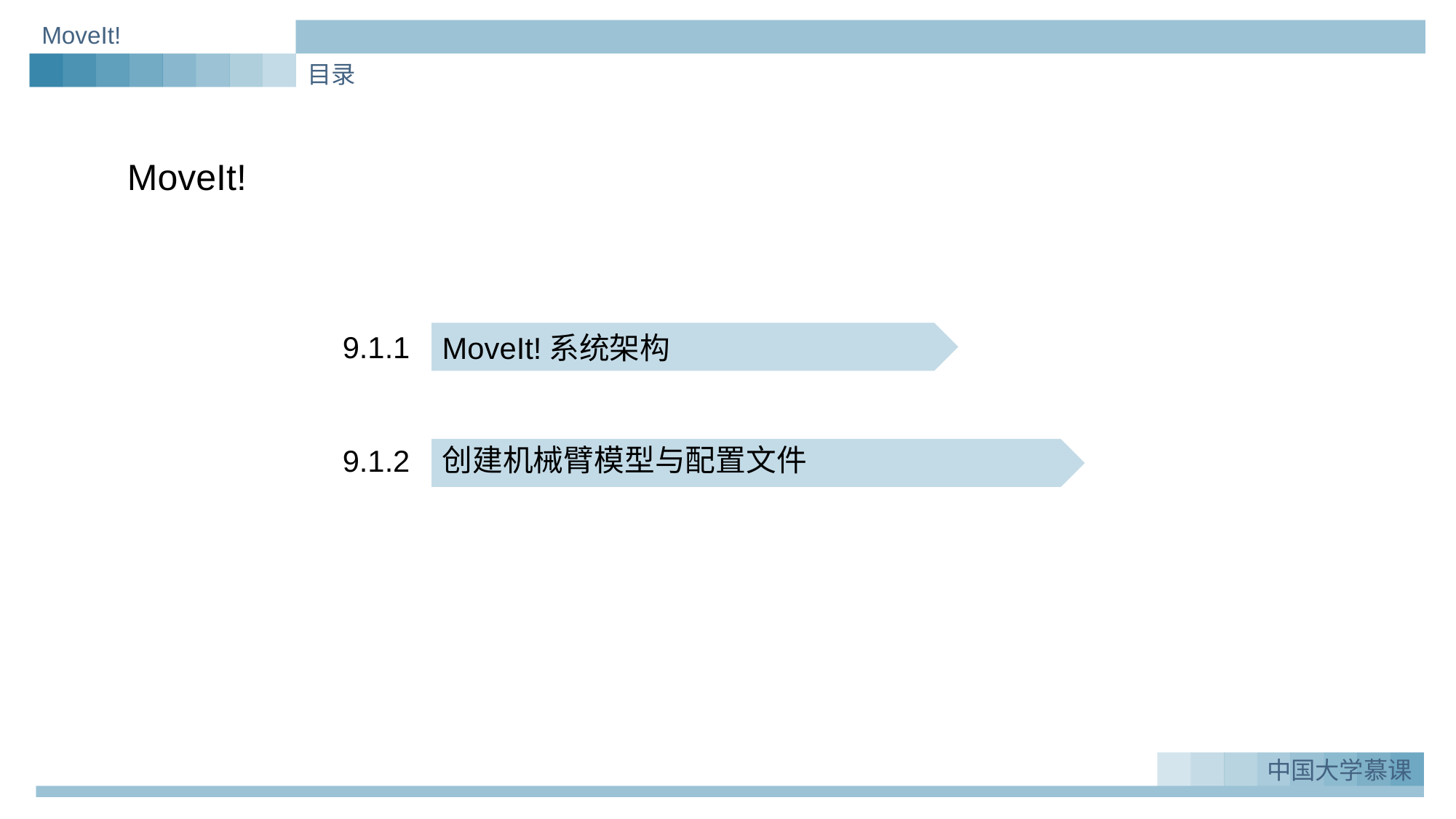

MoveIt!
目录
MoveIt!
9.1.1
MoveIt!系统架构
创建机械臂模型与配置文件
9.1.2

中国大学慕课